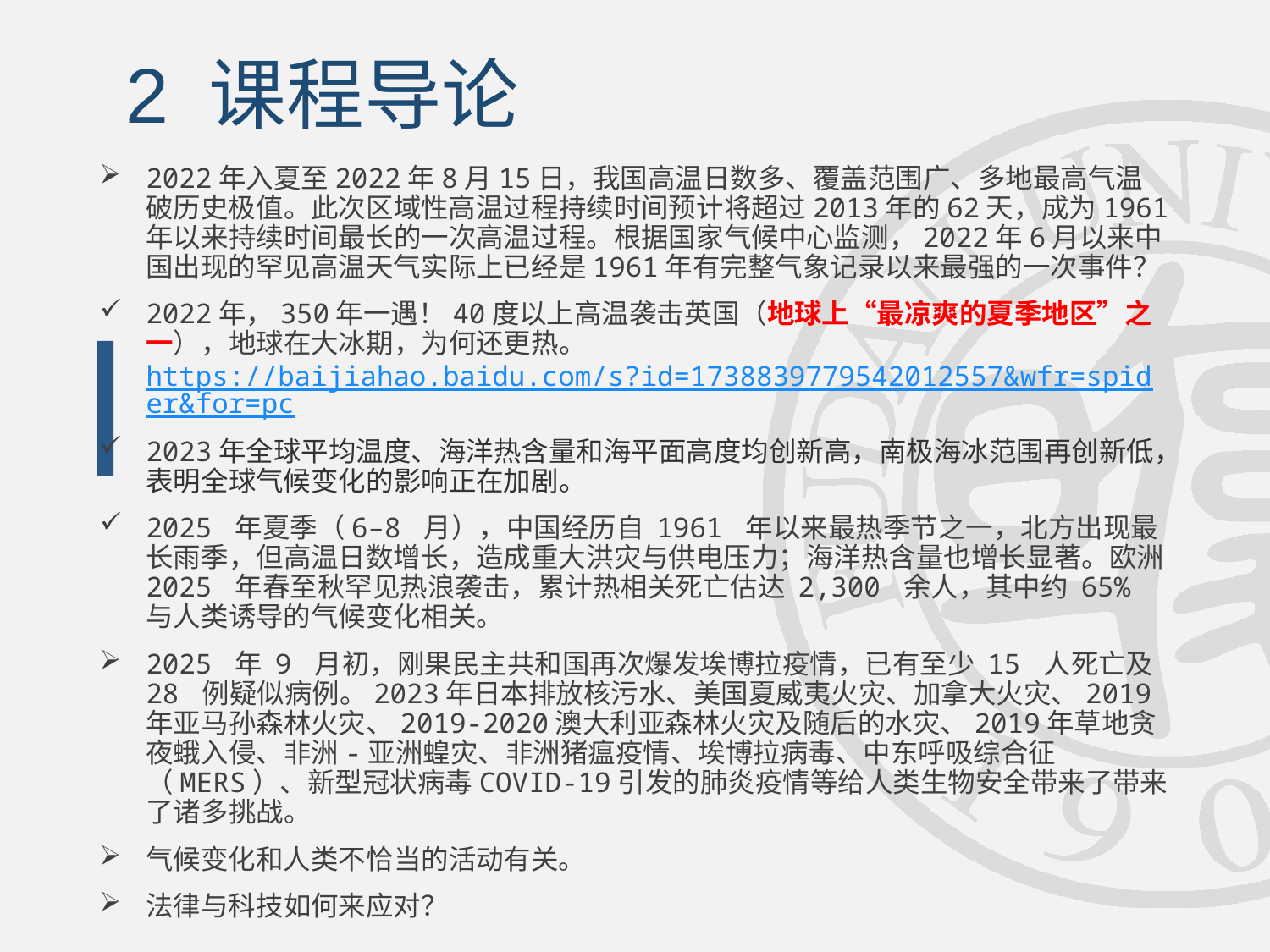

# 2 课程导论
2022年入夏至2022年8月15日，我国高温日数多、覆盖范围广、多地最高气温破历史极值。此次区域性高温过程持续时间预计将超过2013年的62天，成为1961年以来持续时间最长的一次高温过程。根据国家气候中心监测，2022年6月以来中国出现的罕见高温天气实际上已经是1961年有完整气象记录以来最强的一次事件？
2022年，350年一遇！40度以上高温袭击英国（地球上“最凉爽的夏季地区”之一），地球在大冰期，为何还更热。https://baijiahao.baidu.com/s?id=1738839779542012557&wfr=spider&for=pc
2023年全球平均温度、海洋热含量和海平面高度均创新高，南极海冰范围再创新低，表明全球气候变化的影响正在加剧。
2025 年夏季（6–8 月），中国经历自 1961 年以来最热季节之一，北方出现最长雨季，但高温日数增长，造成重大洪灾与供电压力；海洋热含量也增长显著。欧洲 2025 年春至秋罕见热浪袭击，累计热相关死亡估达 2,300 余人，其中约 65% 与人类诱导的气候变化相关。
2025 年 9 月初，刚果民主共和国再次爆发埃博拉疫情，已有至少 15 人死亡及 28 例疑似病例。2023年日本排放核污水、美国夏威夷火灾、加拿大火灾、2019年亚马孙森林火灾、2019-2020澳大利亚森林火灾及随后的水灾、2019年草地贪夜蛾入侵、非洲-亚洲蝗灾、非洲猪瘟疫情、埃博拉病毒、中东呼吸综合征（MERS）、新型冠状病毒COVID-19引发的肺炎疫情等给人类生物安全带来了带来了诸多挑战。
气候变化和人类不恰当的活动有关。
法律与科技如何来应对？